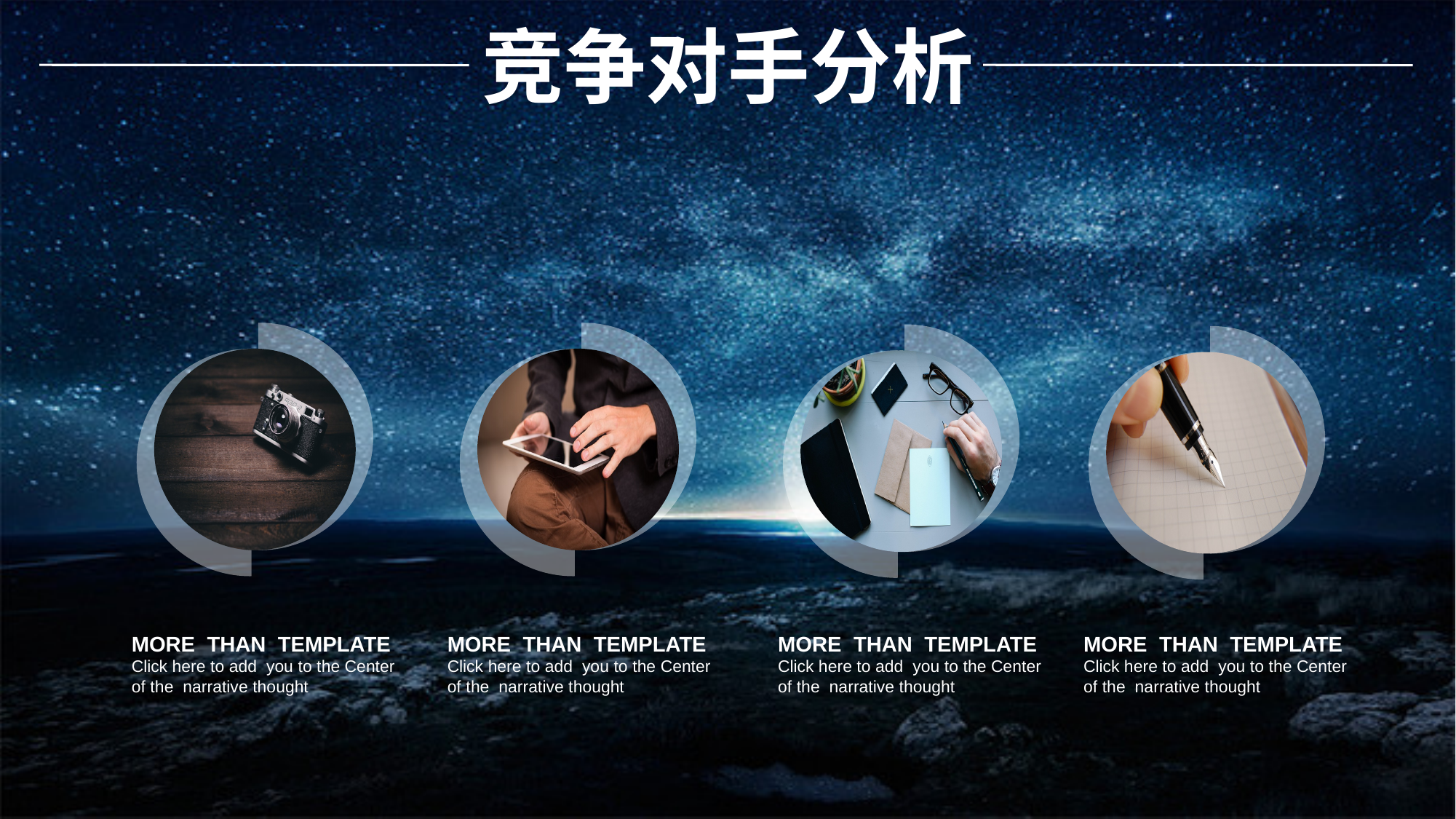

竞争对手分析

MORE  THAN  TEMPLATE
Click here to add  you to the Center
of the  narrative thought

MORE  THAN  TEMPLATE
Click here to add  you to the Center
of the  narrative thought

MORE  THAN  TEMPLATE
Click here to add  you to the Center
of the  narrative thought

MORE  THAN  TEMPLATE
Click here to add  you to the Center
of the  narrative thought